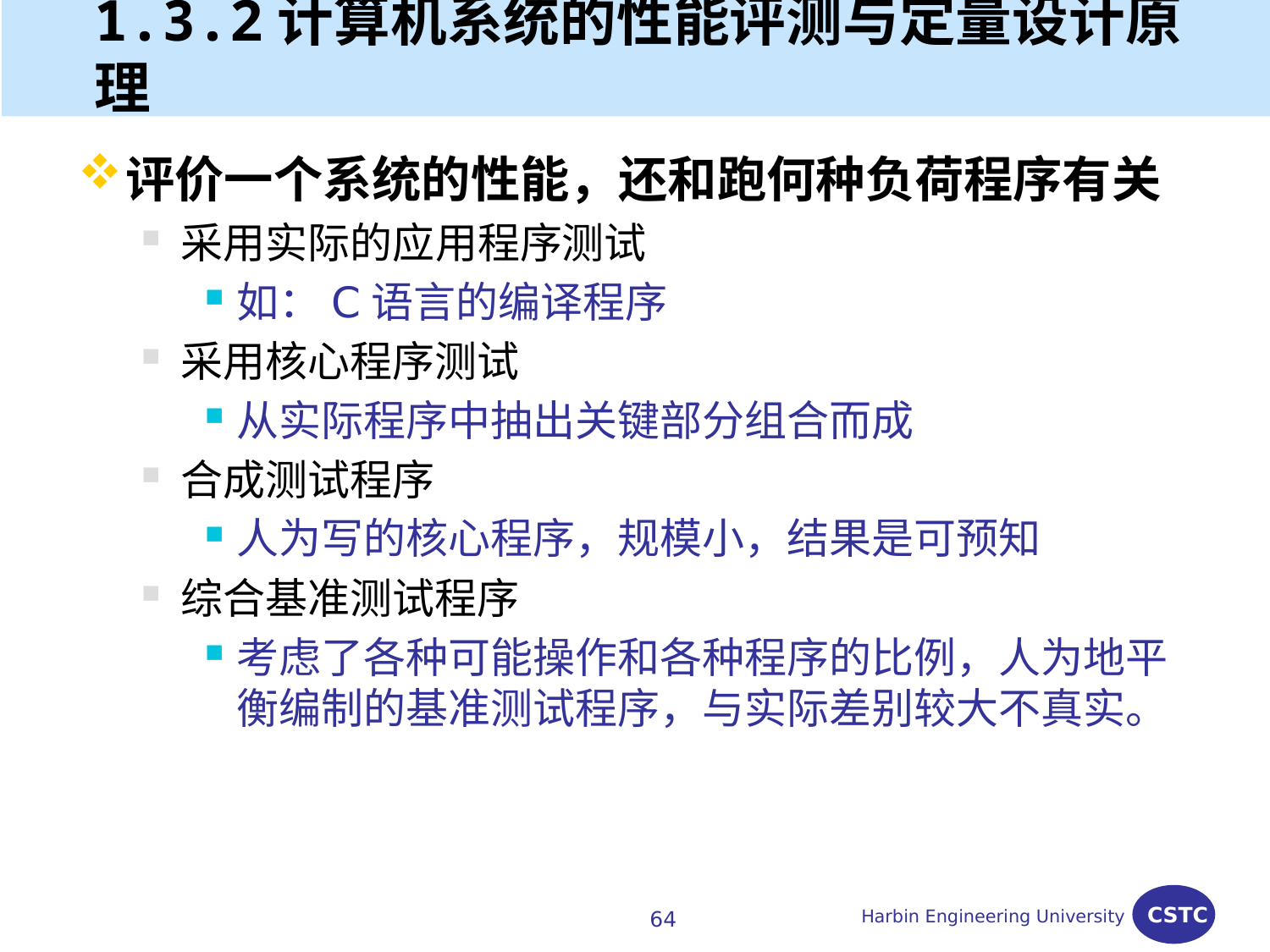

# 1.3.2计算机系统的性能评测与定量设计原理
评价一个系统的性能，还和跑何种负荷程序有关
采用实际的应用程序测试
如：C语言的编译程序
采用核心程序测试
从实际程序中抽出关键部分组合而成
合成测试程序
人为写的核心程序，规模小，结果是可预知
综合基准测试程序
考虑了各种可能操作和各种程序的比例，人为地平衡编制的基准测试程序，与实际差别较大不真实。
64
Harbin Engineering University